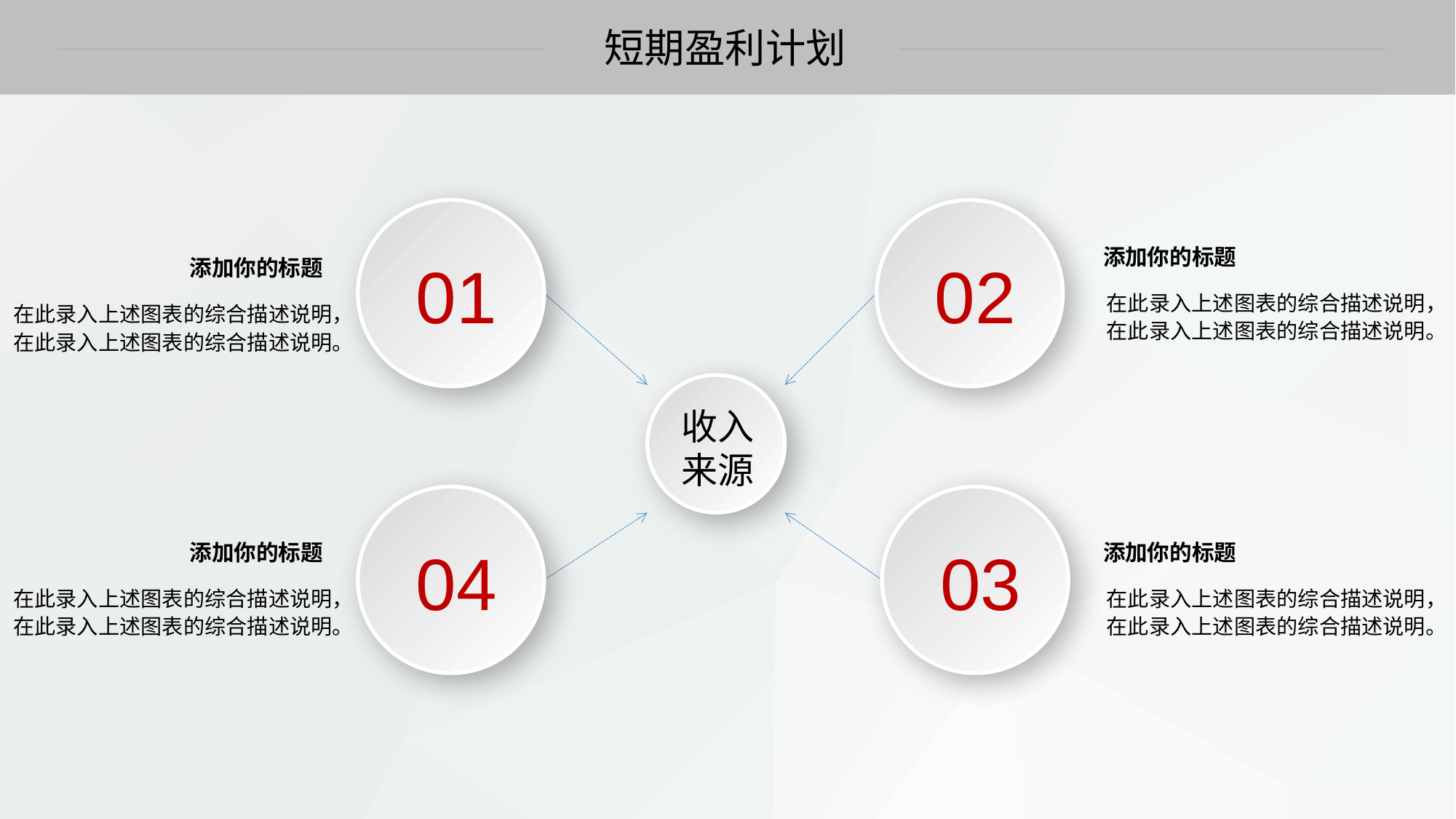

短期盈利计划

01

02
添加你的标题
添加你的标题
在此录入上述图表的综合描述说明，
在此录入上述图表的综合描述说明。
在此录入上述图表的综合描述说明，
在此录入上述图表的综合描述说明。

收入来源

04

03
添加你的标题
添加你的标题
在此录入上述图表的综合描述说明，
在此录入上述图表的综合描述说明。
在此录入上述图表的综合描述说明，
在此录入上述图表的综合描述说明。
延时文字，不要可以删除